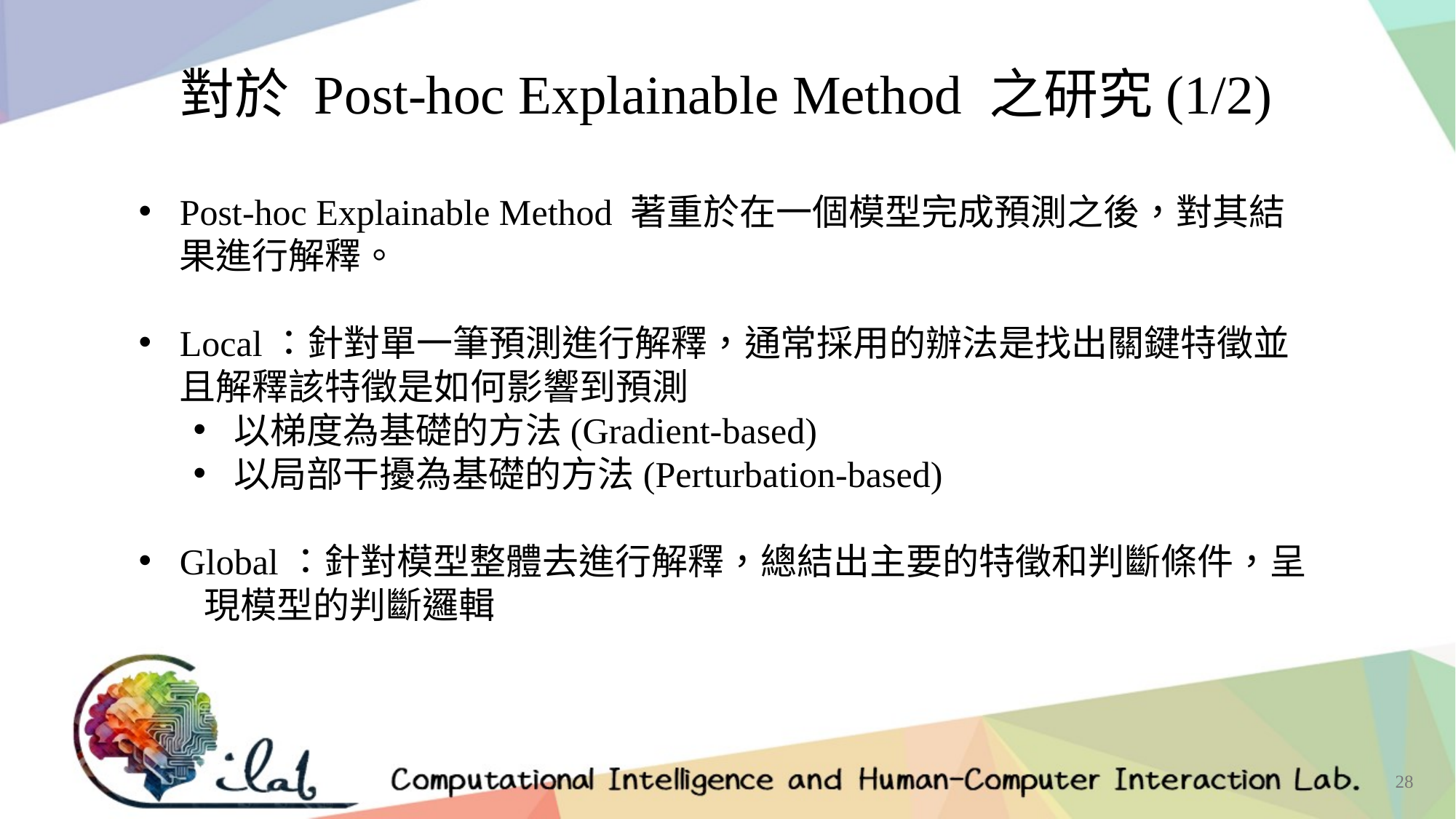

對於 Post-hoc Explainable Method 之研究(1/2)
Post-hoc Explainable Method 著重於在一個模型完成預測之後，對其結果進行解釋。

Local：針對單一筆預測進行解釋，通常採用的辦法是找出關鍵特徵並且解釋該特徵是如何影響到預測
以梯度為基礎的方法(Gradient-based)
以局部干擾為基礎的方法(Perturbation-based)

Global：針對模型整體去進行解釋，總結出主要的特徵和判斷條件，呈    現模型的判斷邏輯
28